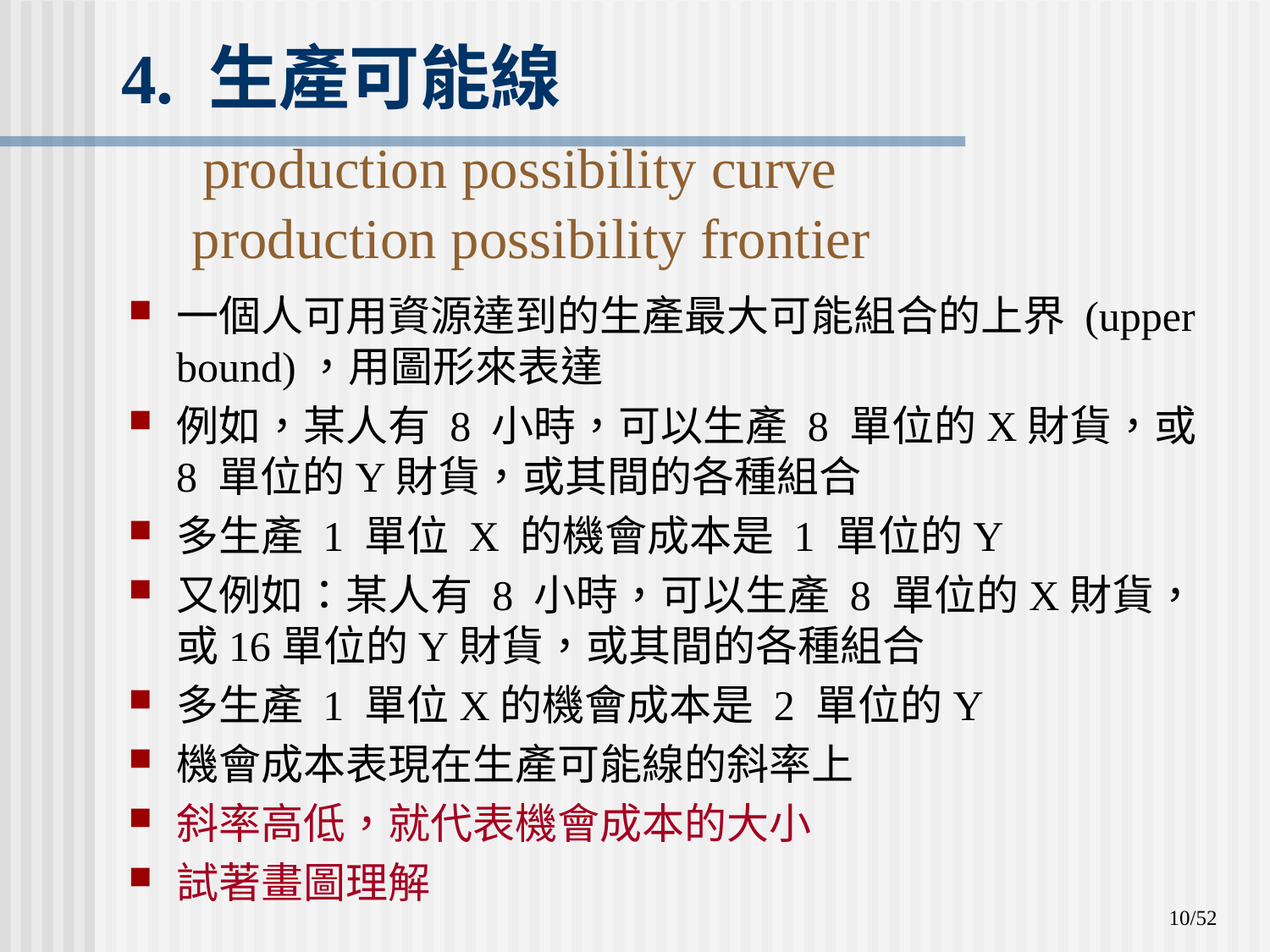

# 4. 生產可能線 production possibility curve production possibility frontier
一個人可用資源達到的生產最大可能組合的上界 (upper bound)，用圖形來表達
例如，某人有 8 小時，可以生產 8 單位的X財貨，或 8 單位的Y財貨，或其間的各種組合
多生產 1 單位 X 的機會成本是 1 單位的Y
又例如：某人有 8 小時，可以生產 8 單位的X財貨，或16單位的Y財貨，或其間的各種組合
多生產 1 單位X的機會成本是 2 單位的Y
機會成本表現在生產可能線的斜率上
斜率高低，就代表機會成本的大小
試著畫圖理解